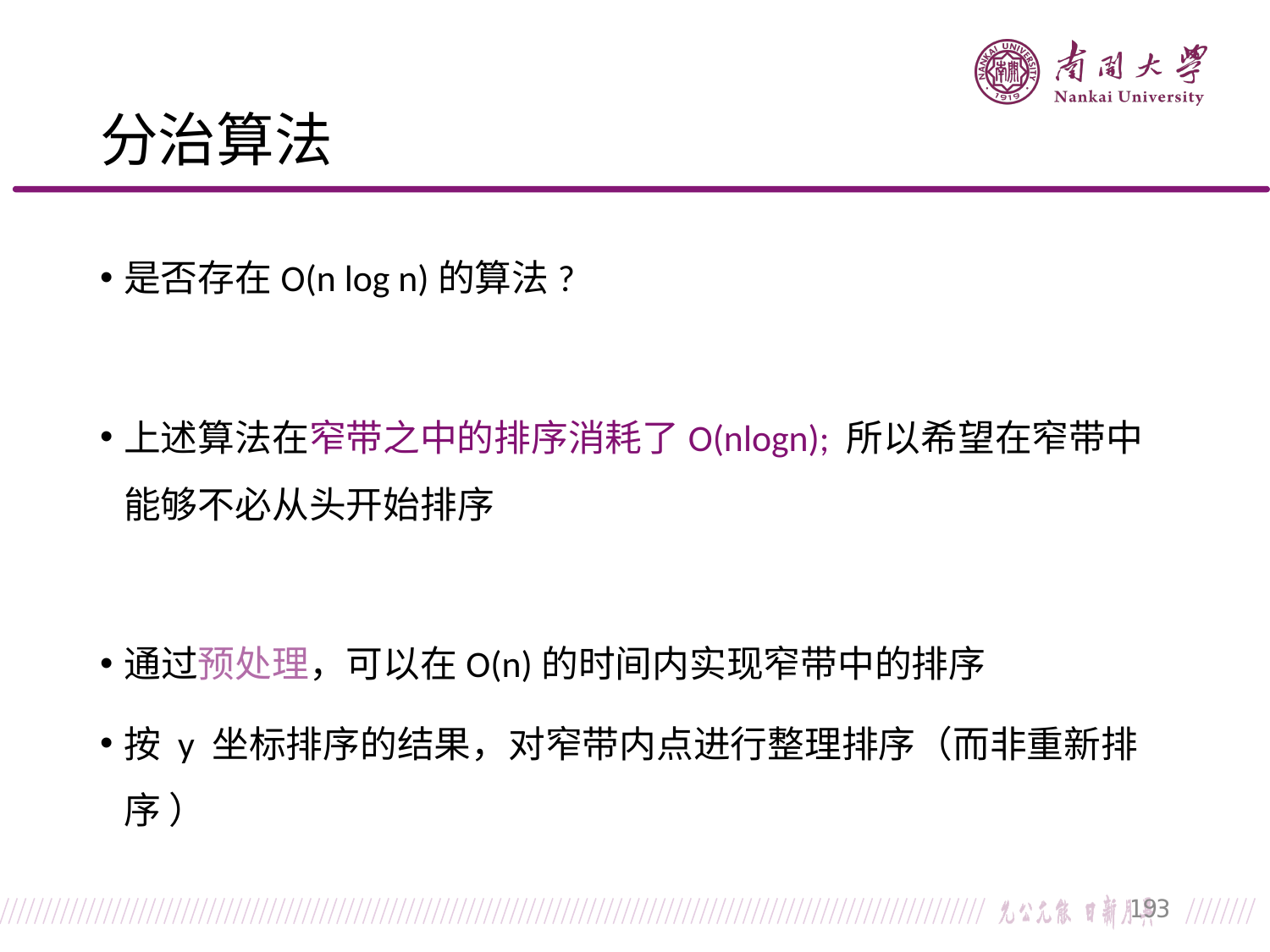

# 分治算法
是否存在O(n log n)的算法?

上述算法在窄带之中的排序消耗了O(nlogn); 所以希望在窄带中能够不必从头开始排序

通过预处理，可以在O(n)的时间内实现窄带中的排序
按 y 坐标排序的结果，对窄带内点进行整理排序（而非重新排序 ）
193